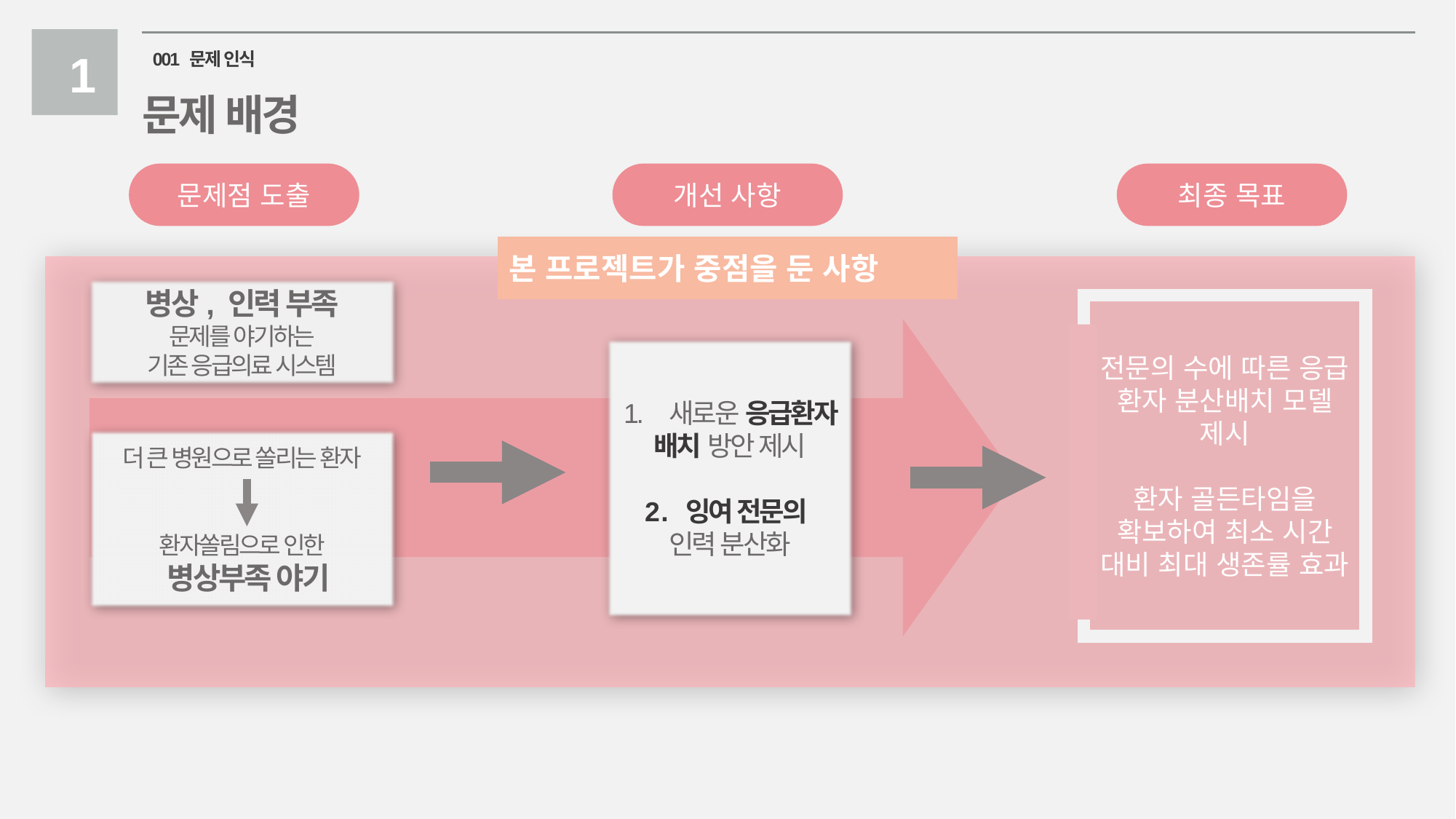

1
001 문제 인식
문제 배경
문제점 도출
개선 사항
최종 목표
본 프로젝트가 중점을 둔 사항

병상, 인력 부족
문제를 야기하는
기존 응급의료 시스템
전문의 수에 따른 응급 환자 분산배치 모델 제시

환자 골든타임을 확보하여 최소 시간 대비 최대 생존률 효과

1.   새로운 응급환자 배치 방안 제시

잉여 전문의
인력 분산화
더 큰 병원으로 쏠리는 환자

환자쏠림으로 인한
 병상부족 야기